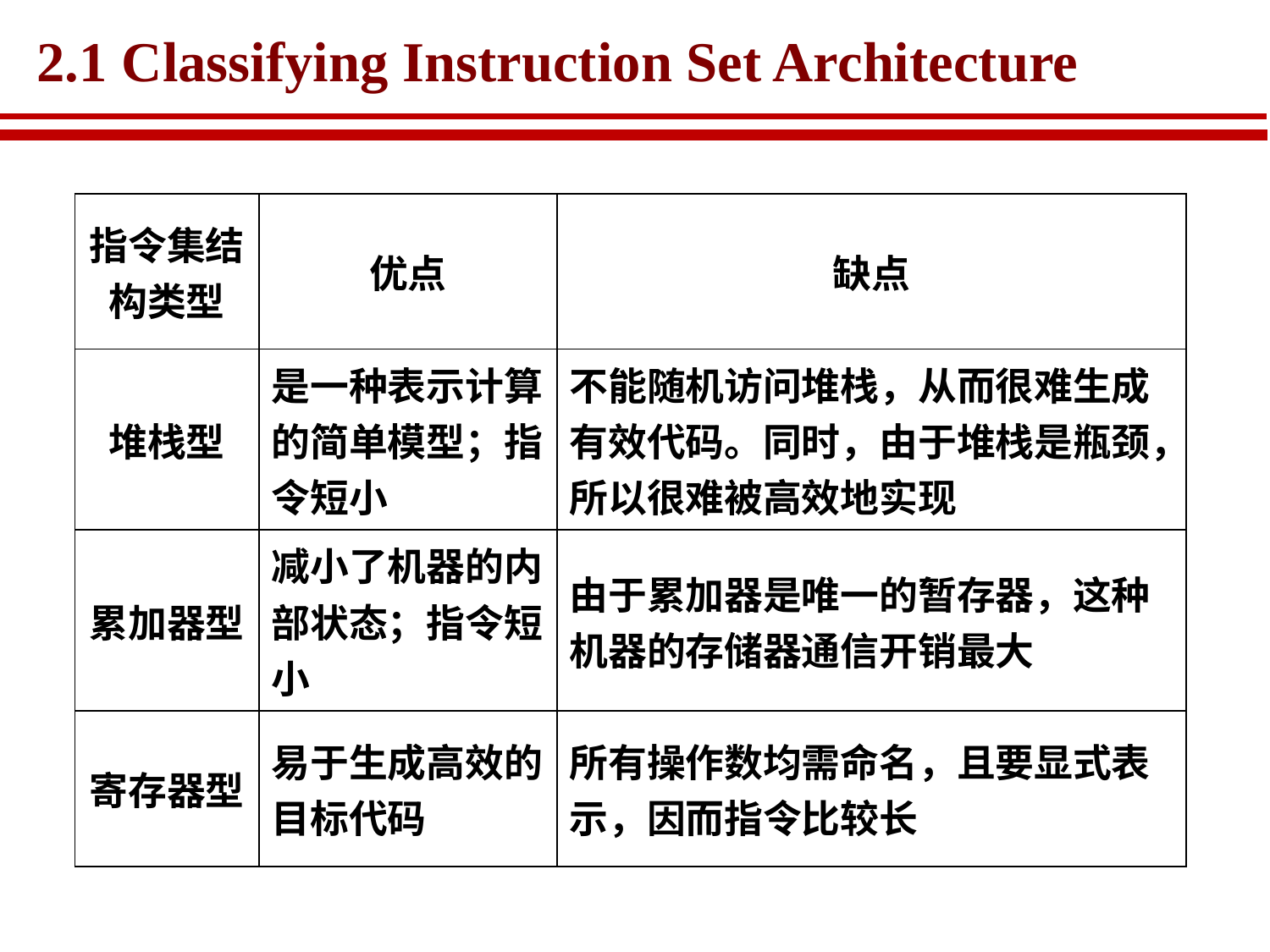

# 2.1 Classifying Instruction Set Architecture
| 指令集结构类型 | 优点 | 缺点 |
| --- | --- | --- |
| 堆栈型 | 是一种表示计算的简单模型；指令短小 | 不能随机访问堆栈，从而很难生成有效代码。同时，由于堆栈是瓶颈，所以很难被高效地实现 |
| 累加器型 | 减小了机器的内部状态；指令短小 | 由于累加器是唯一的暂存器，这种机器的存储器通信开销最大 |
| 寄存器型 | 易于生成高效的目标代码 | 所有操作数均需命名，且要显式表示，因而指令比较长 |